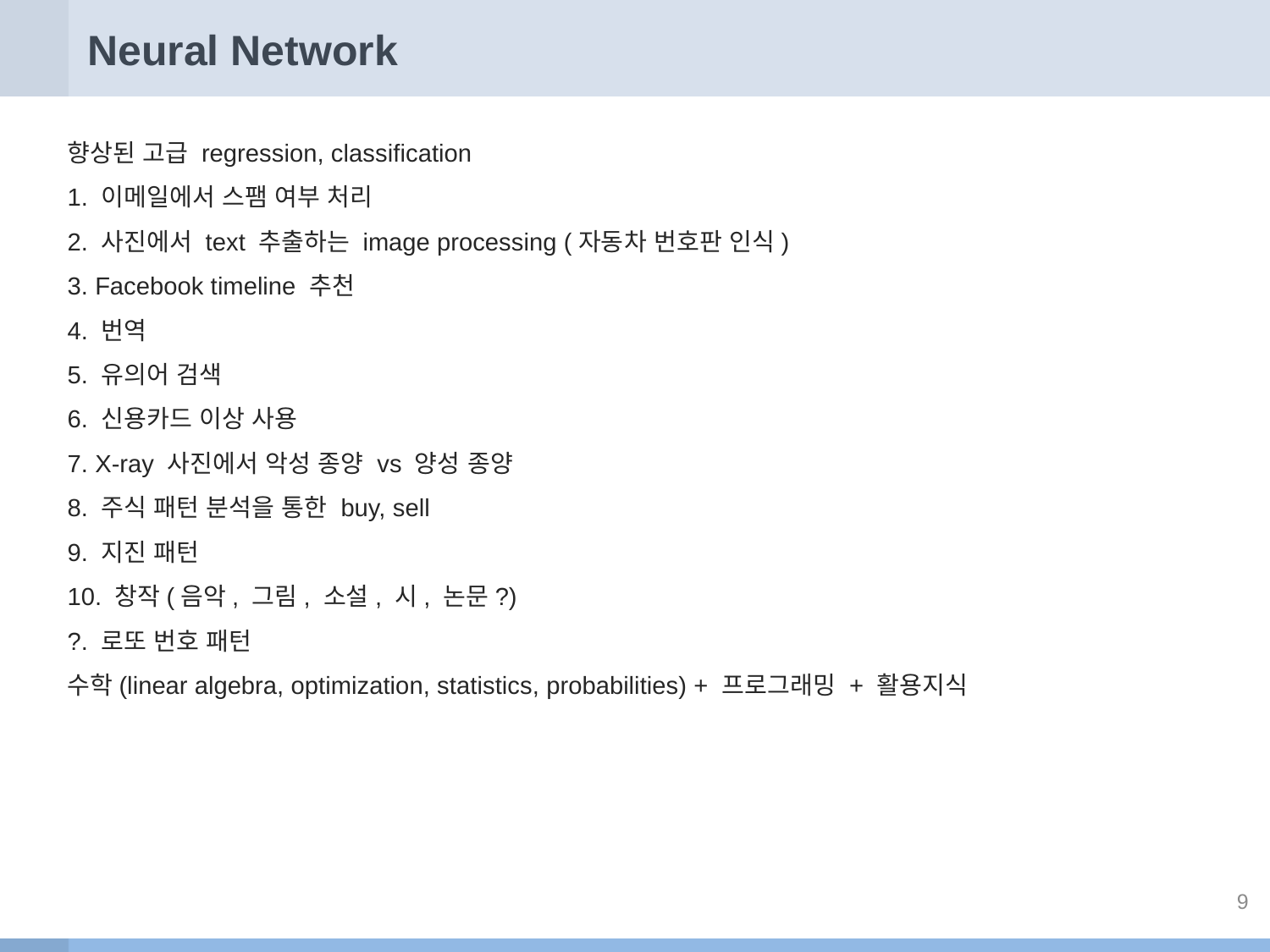

# Neural Network
향상된 고급 regression, classification
1. 이메일에서 스팸 여부 처리
2. 사진에서 text 추출하는 image processing (자동차 번호판 인식)
3. Facebook timeline 추천
4. 번역
5. 유의어 검색
6. 신용카드 이상 사용
7. X-ray 사진에서 악성 종양 vs 양성 종양
8. 주식 패턴 분석을 통한 buy, sell
9. 지진 패턴
10. 창작(음악, 그림, 소설, 시, 논문?)
?. 로또 번호 패턴
수학(linear algebra, optimization, statistics, probabilities) + 프로그래밍 + 활용지식
9